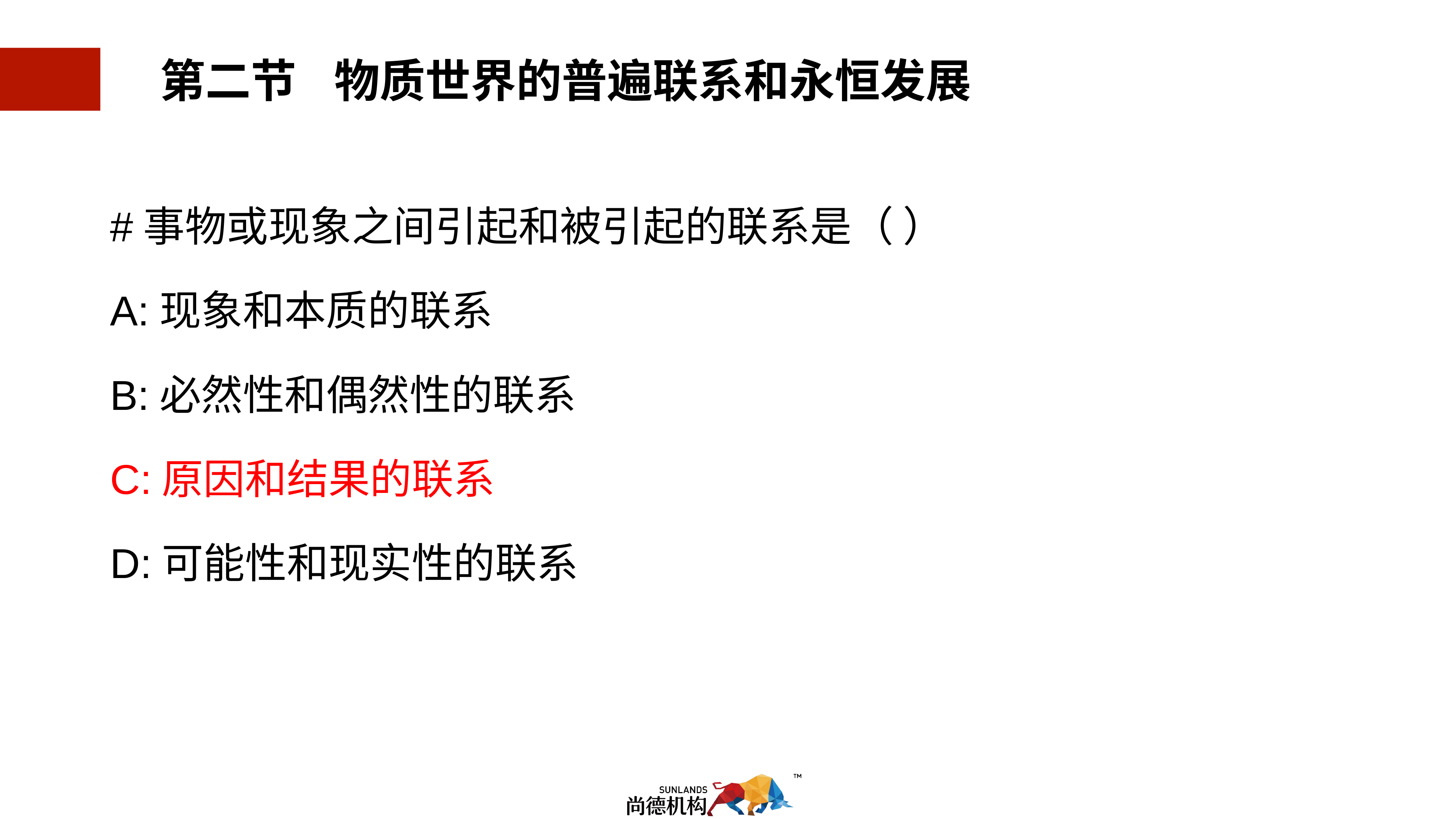

#事物或现象之间引起和被引起的联系是（ ）
A:现象和本质的联系
B:必然性和偶然性的联系
C:原因和结果的联系
D:可能性和现实性的联系